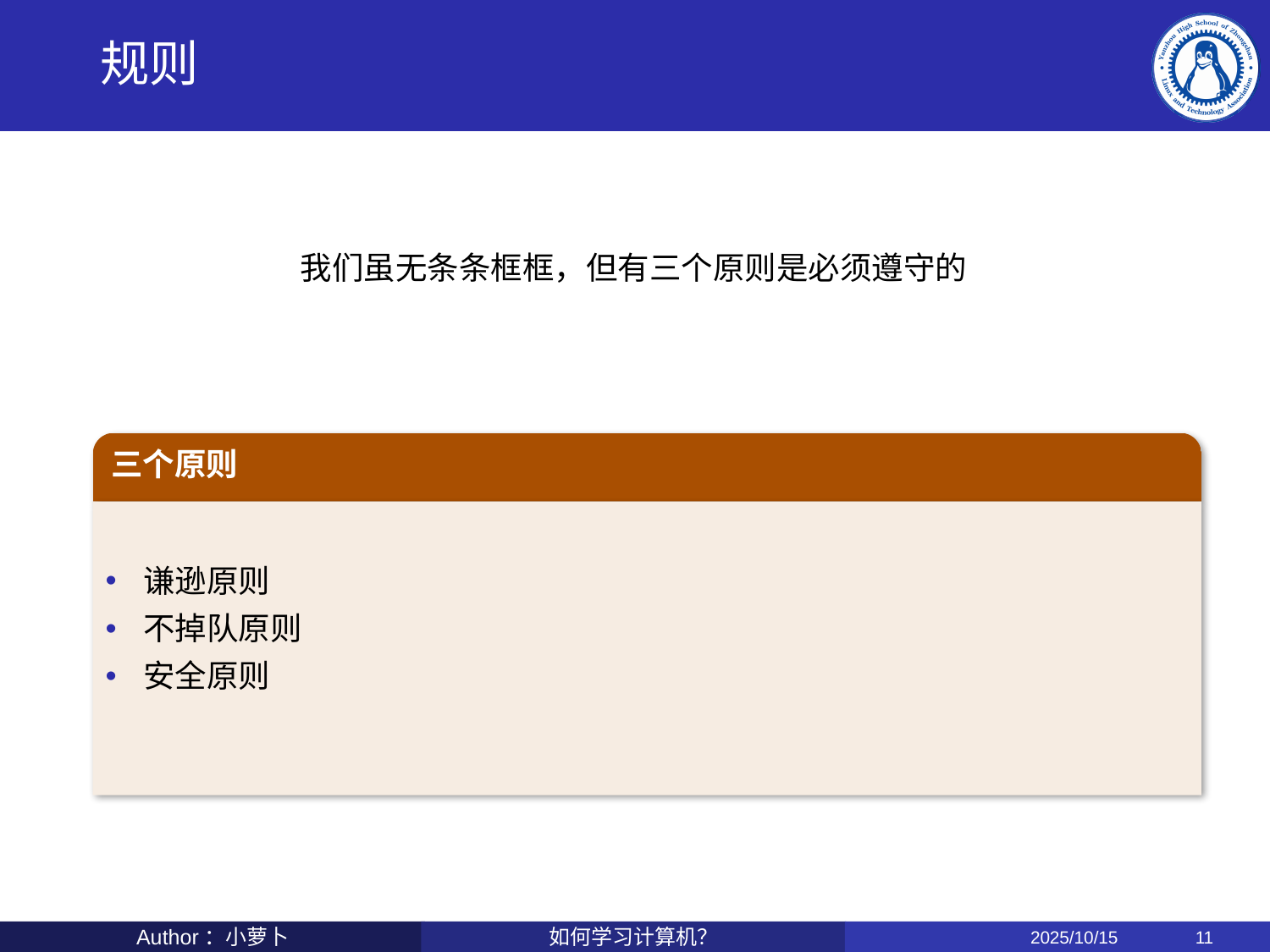

# 规则
我们虽无条条框框，但有三个原则是必须遵守的

三个原则

谦逊原则
不掉队原则
安全原则